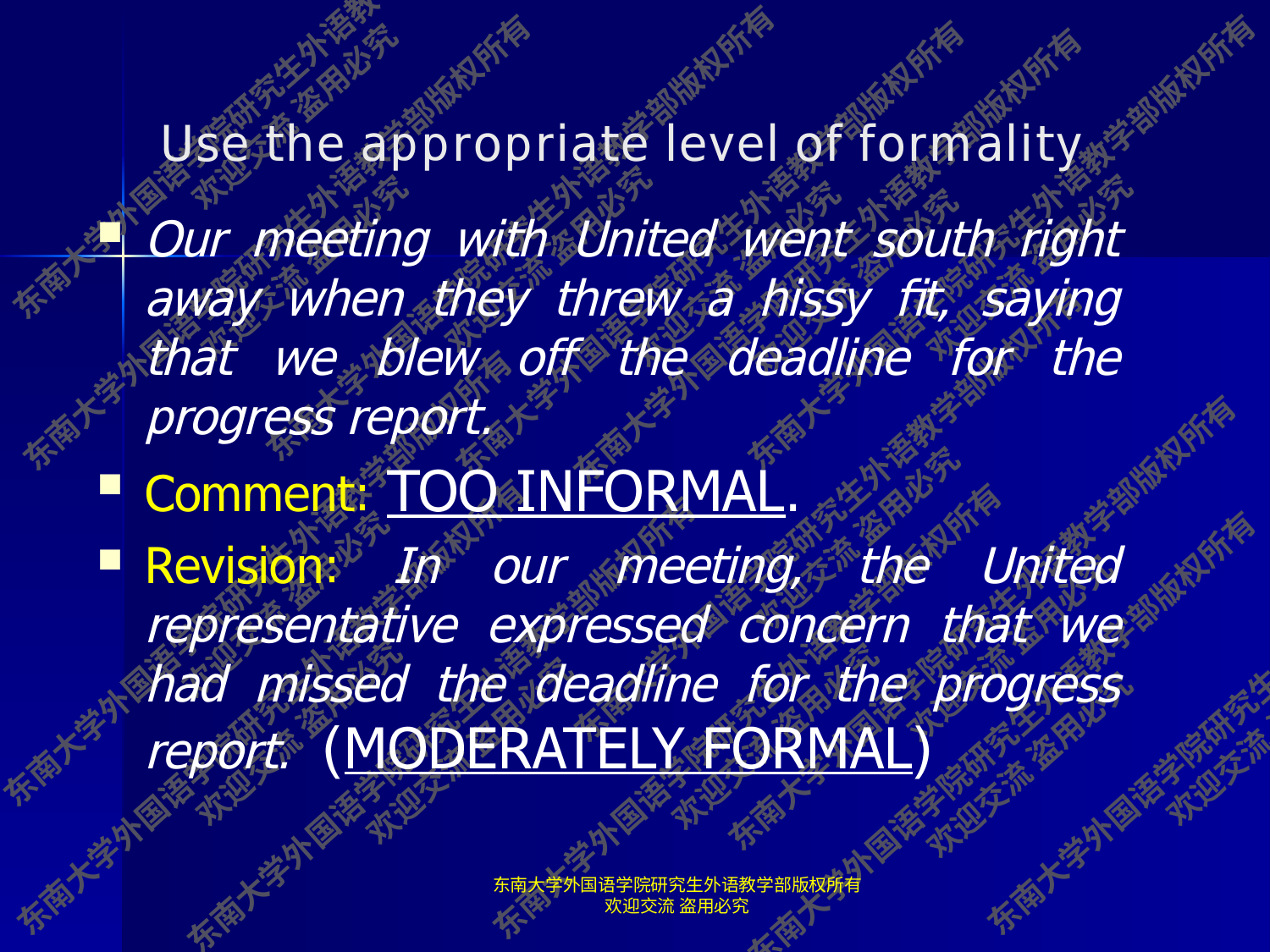

# Use the appropriate level of formality
Our meeting with United went south right away when they threw a hissy fit, saying that we blew off the deadline for the progress report.
Comment: too informal.
Revision: In our meeting, the United representative expressed concern that we had missed the deadline for the progress report.  (MODERATELY FORMAL)
东南大学外国语学院研究生外语教学部版权所有 欢迎交流 盗用必究